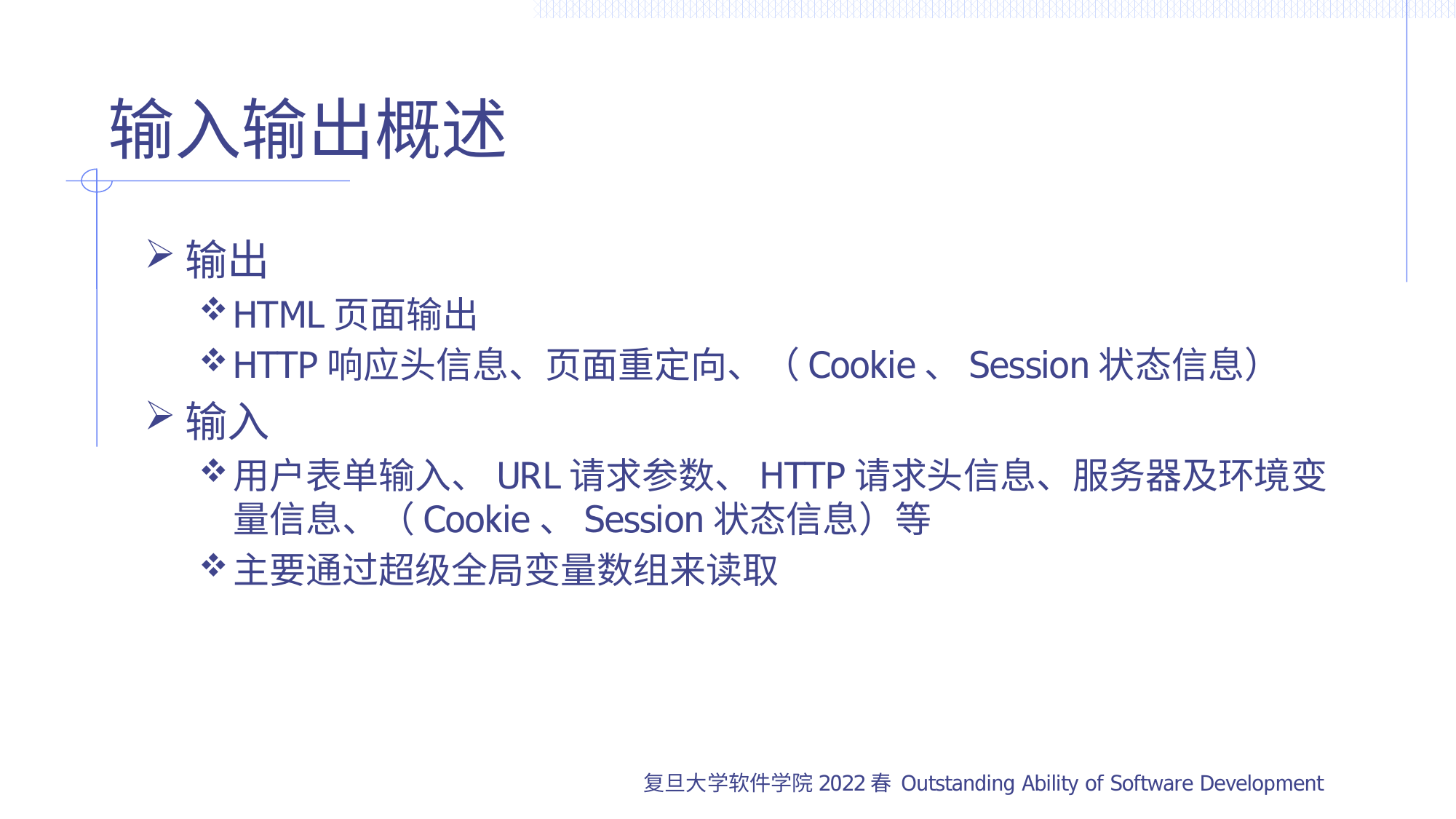

# 输入输出概述
输出
HTML页面输出
HTTP响应头信息、页面重定向、（Cookie、Session状态信息）
输入
用户表单输入、URL请求参数、HTTP请求头信息、服务器及环境变量信息、（Cookie、Session状态信息）等
主要通过超级全局变量数组来读取